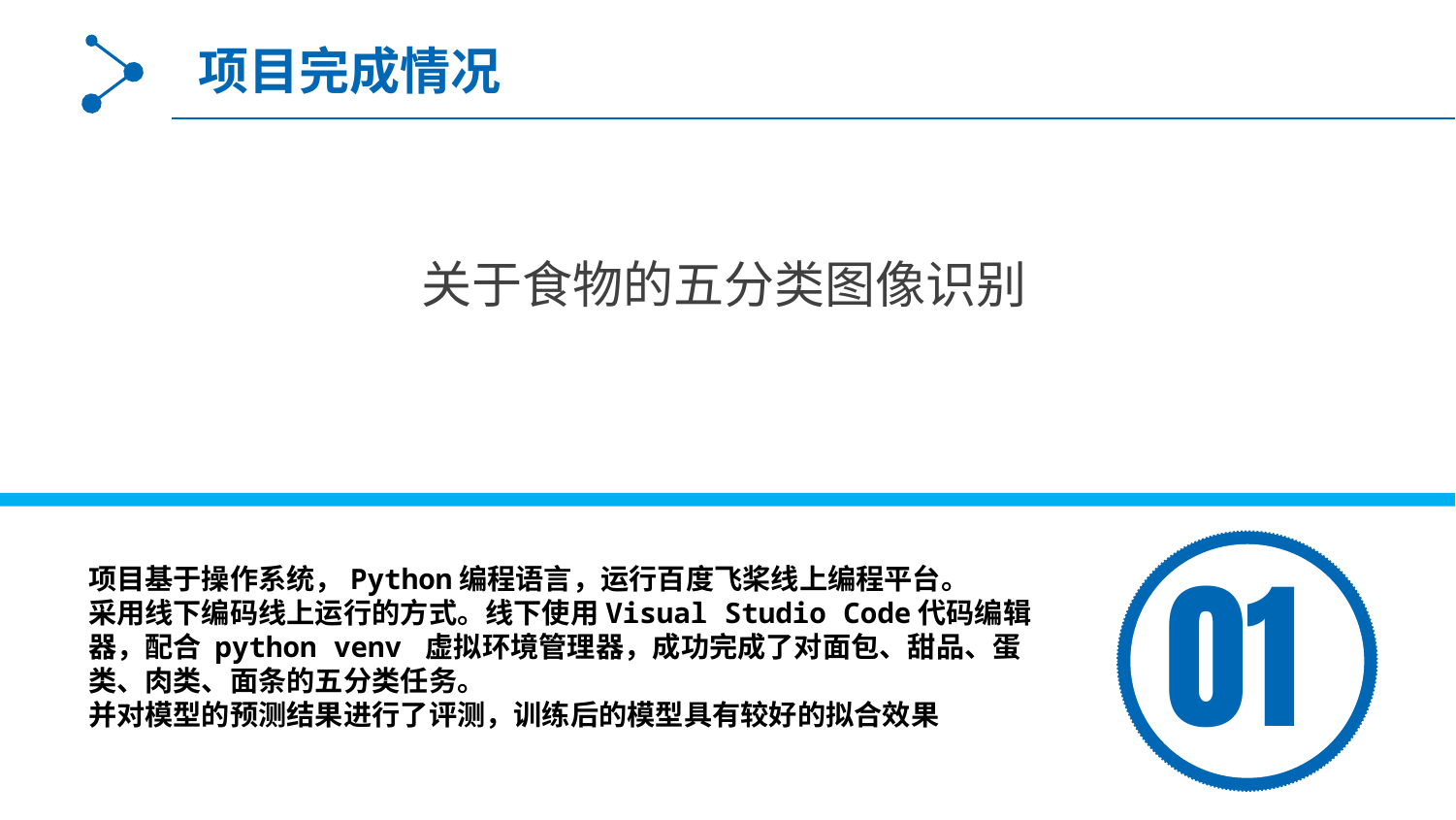

项目完成情况

关于食物的五分类图像识别

项目基于操作系统，Python编程语言，运行百度飞桨线上编程平台。
采用线下编码线上运行的方式。线下使用Visual Studio Code代码编辑器，配合 python venv 虚拟环境管理器，成功完成了对面包、甜品、蛋类、肉类、面条的五分类任务。
并对模型的预测结果进行了评测，训练后的模型具有较好的拟合效果
01